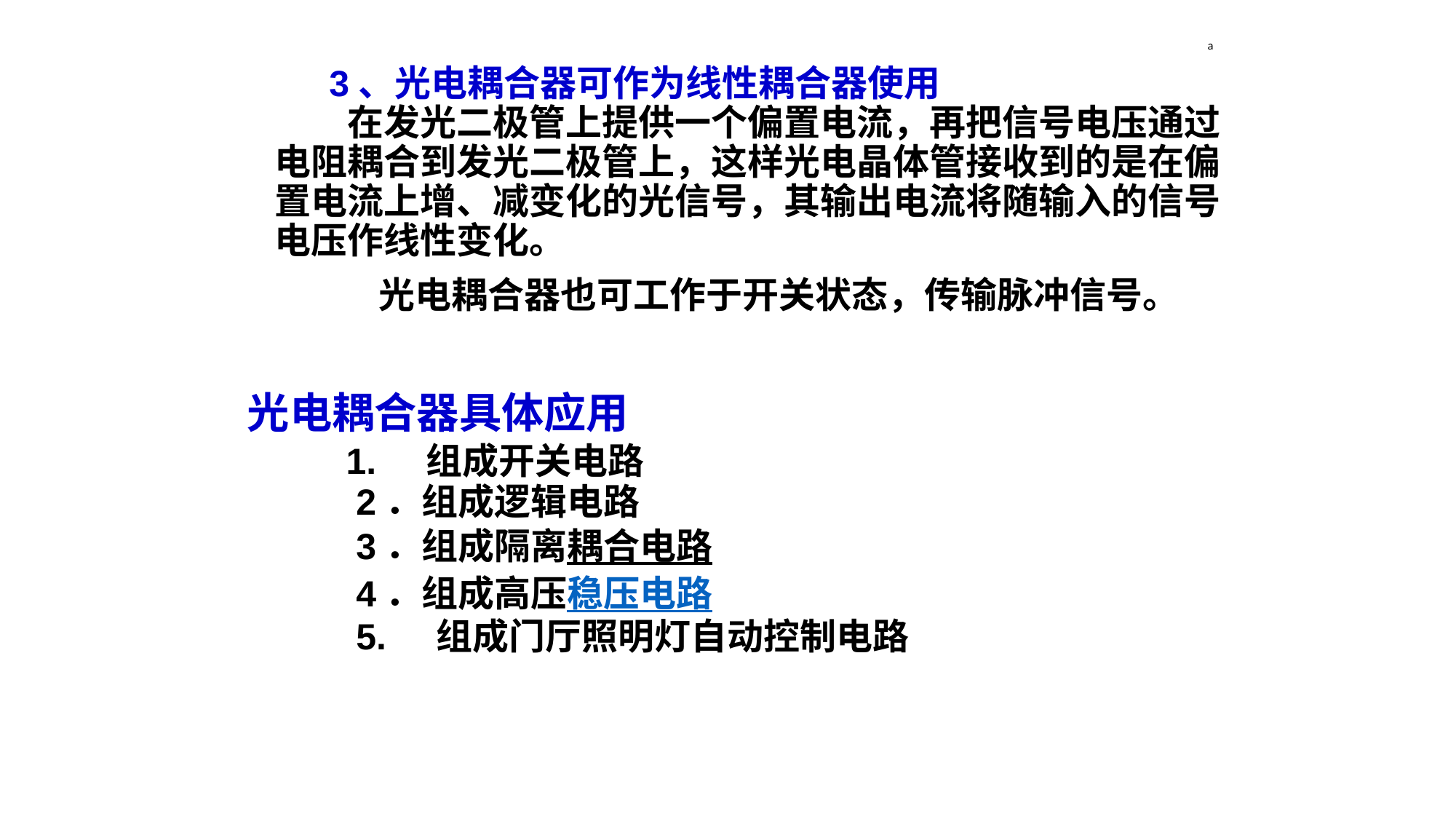

a
          3、光电耦合器可作为线性耦合器使用
　　在发光二极管上提供一个偏置电流，再把信号电压通过电阻耦合到发光二极管上，这样光电晶体管接收到的是在偏置电流上增、减变化的光信号，其输出电流将随输入的信号电压作线性变化。
               光电耦合器也可工作于开关状态，传输脉冲信号。

光电耦合器具体应用
　  1.    组成开关电路
　　2．组成逻辑电路 　　
　　3．组成隔离耦合电路
　　4．组成高压稳压电路 　　
　　5.    组成门厅照明灯自动控制电路